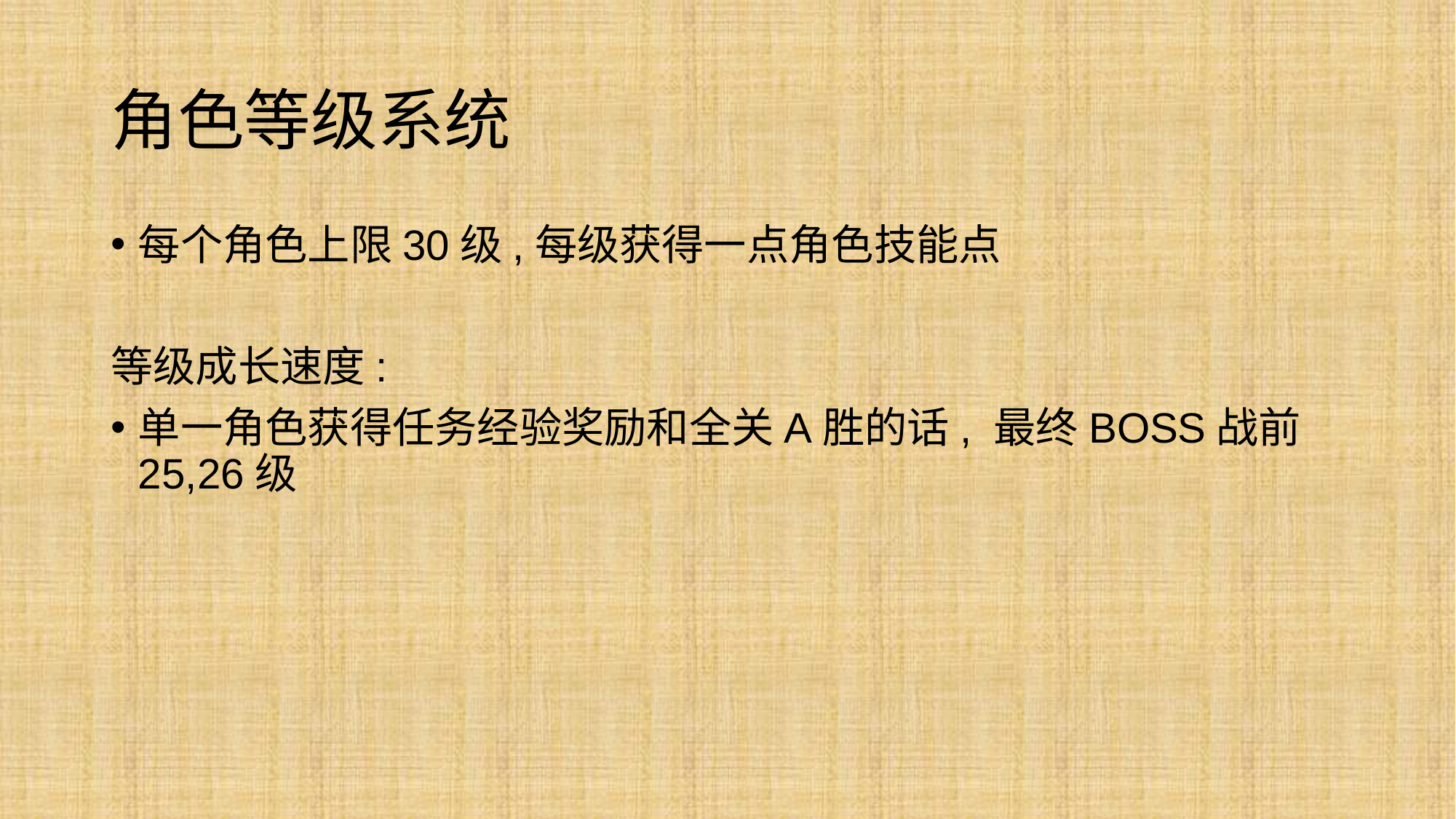

# 角色等级系统
每个角色上限30级,每级获得一点角色技能点

等级成长速度:
单一角色获得任务经验奖励和全关A胜的话, 最终BOSS战前25,26级